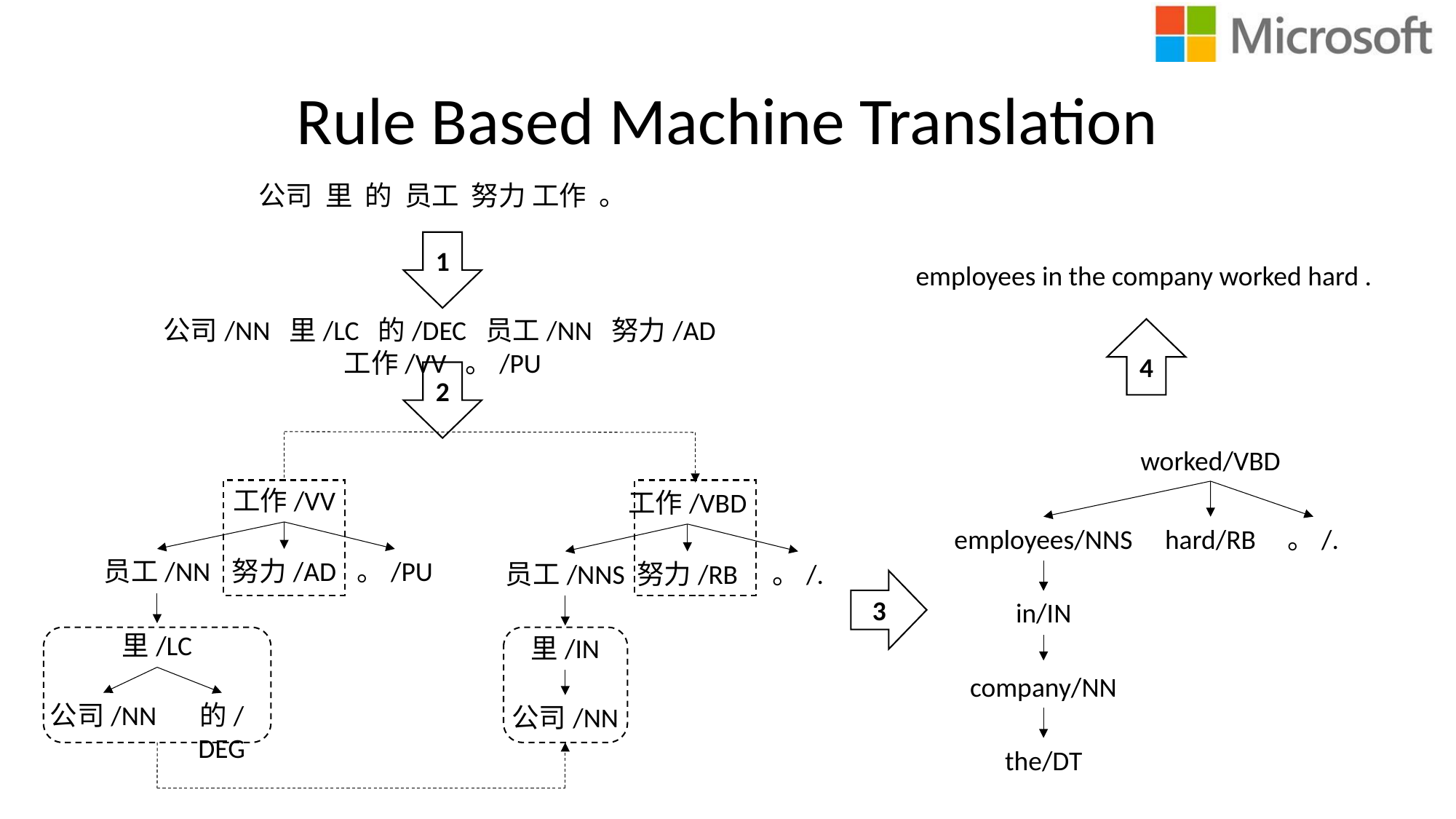

# Rule Based Machine Translation
公司  里  的  员工  努力 工作  。
1
employees in the company worked hard .
公司/NN  里/LC  的/DEC  员工/NN  努力/AD  工作/VV  。/PU
4
2
工作/VV
员工/NN
努力/AD
。/PU
里/LC
公司/NN
的/DEG
工作/VBD
员工/NNS
里/IN
公司/NN
努力/RB
。/.

worked/VBD
employees/NNS
hard/RB
。/.
in/IN
company/NN
the/DT
3